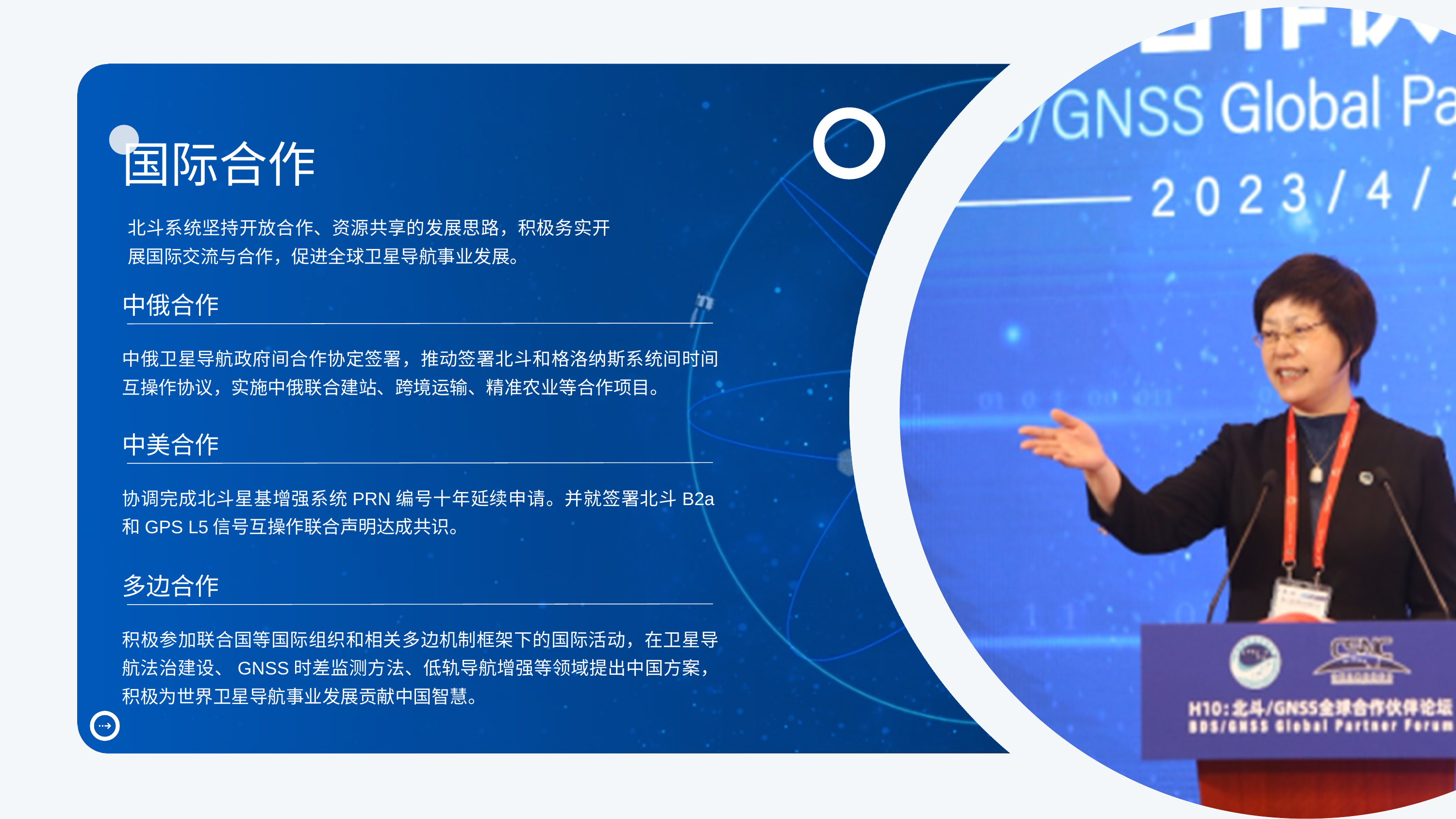

国际合作
北斗系统坚持开放合作、资源共享的发展思路，积极务实开展国际交流与合作，促进全球卫星导航事业发展。
中俄合作

中俄卫星导航政府间合作协定签署，推动签署北斗和格洛纳斯系统间时间互操作协议，实施中俄联合建站、跨境运输、精准农业等合作项目。
中美合作

协调完成北斗星基增强系统PRN编号十年延续申请。并就签署北斗B2a和GPS L5信号互操作联合声明达成共识。
多边合作

积极参加联合国等国际组织和相关多边机制框架下的国际活动，在卫星导航法治建设、GNSS时差监测方法、低轨导航增强等领域提出中国方案，积极为世界卫星导航事业发展贡献中国智慧。